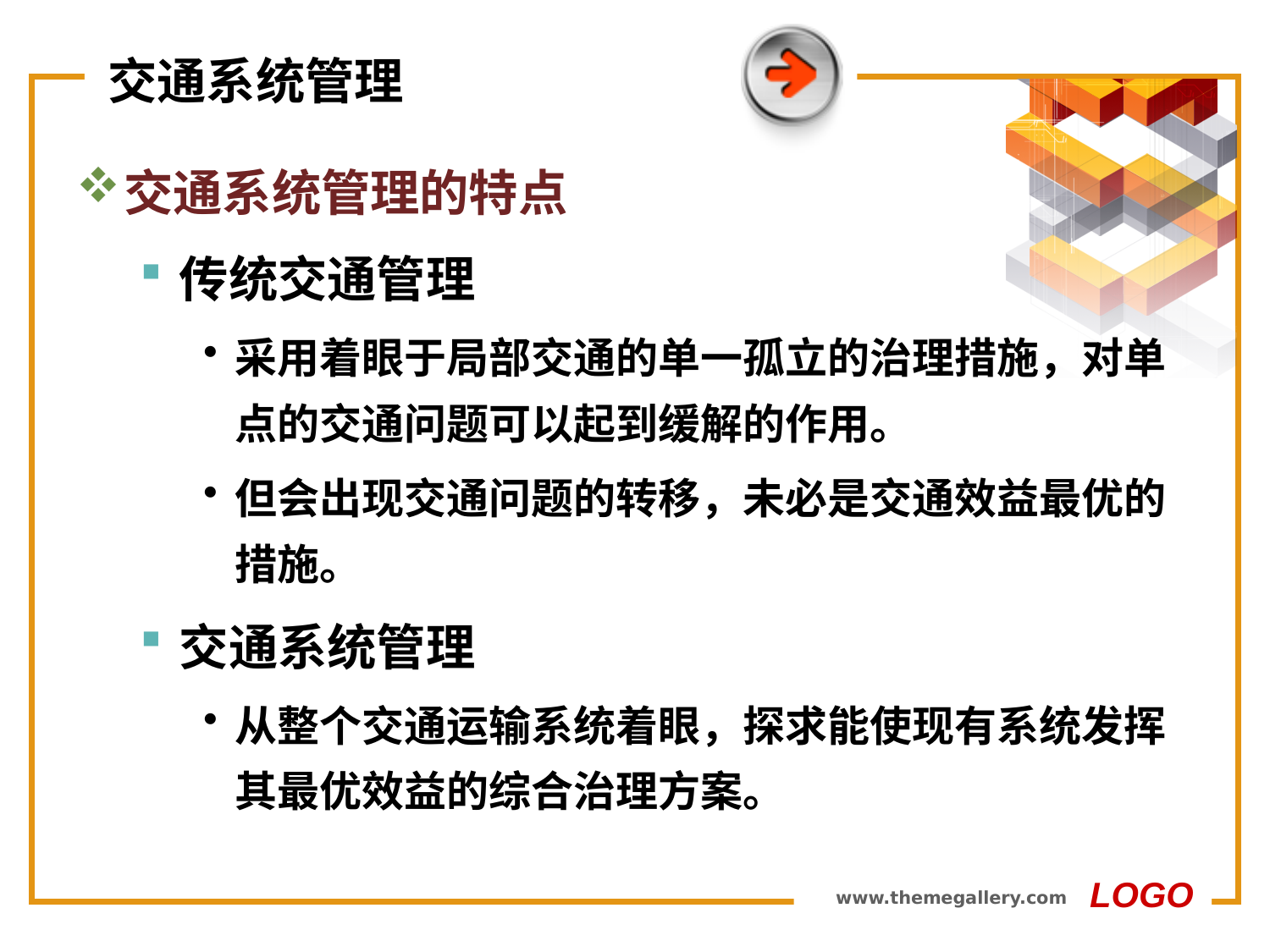

# 交通系统管理
交通系统管理的特点
传统交通管理
采用着眼于局部交通的单一孤立的治理措施，对单点的交通问题可以起到缓解的作用。
但会出现交通问题的转移，未必是交通效益最优的措施。
交通系统管理
从整个交通运输系统着眼，探求能使现有系统发挥其最优效益的综合治理方案。
LOGO
www.themegallery.com